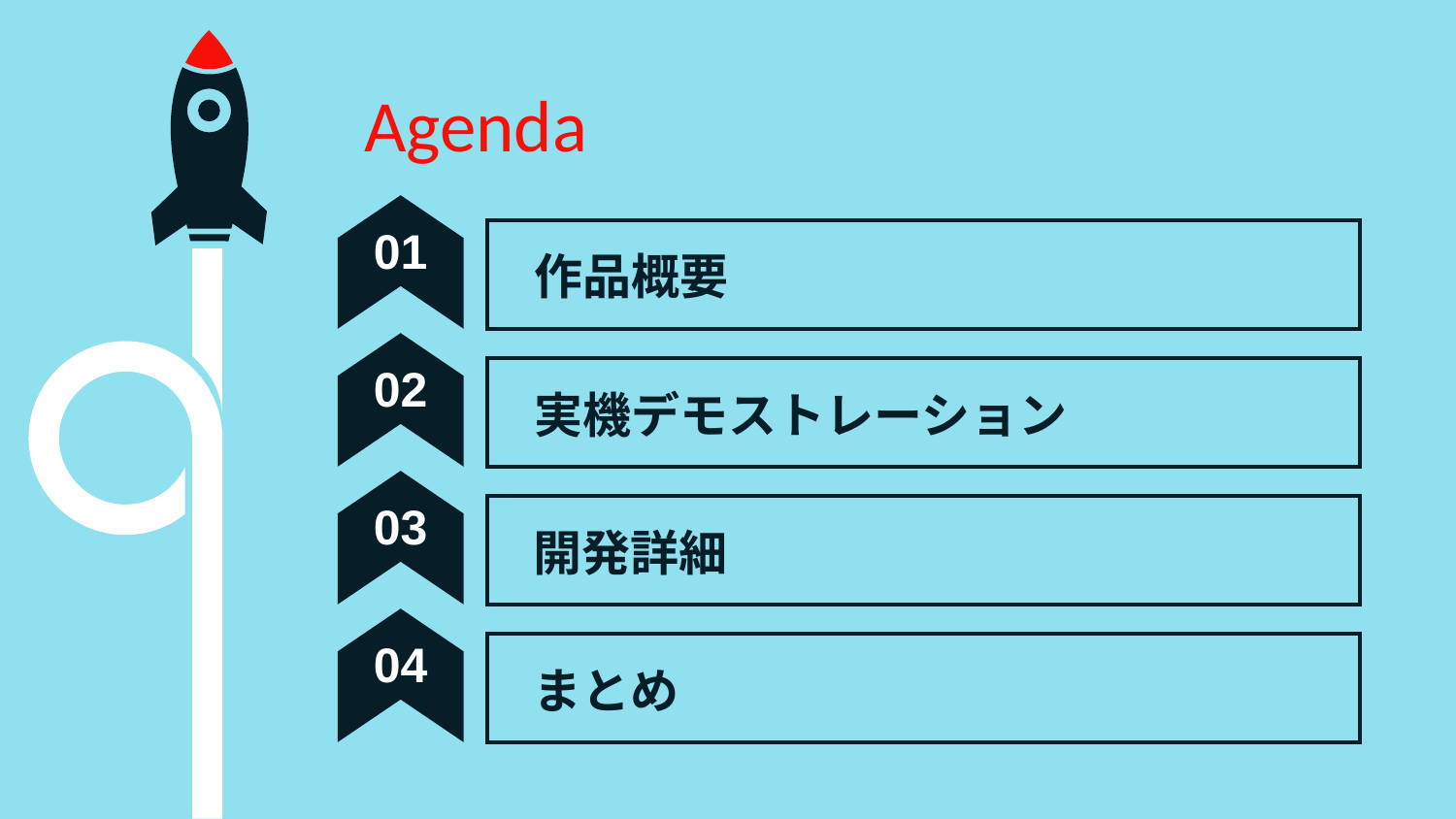

Agenda

01

作品概要

02

実機デモストレーション

03

開発詳細

04

まとめ